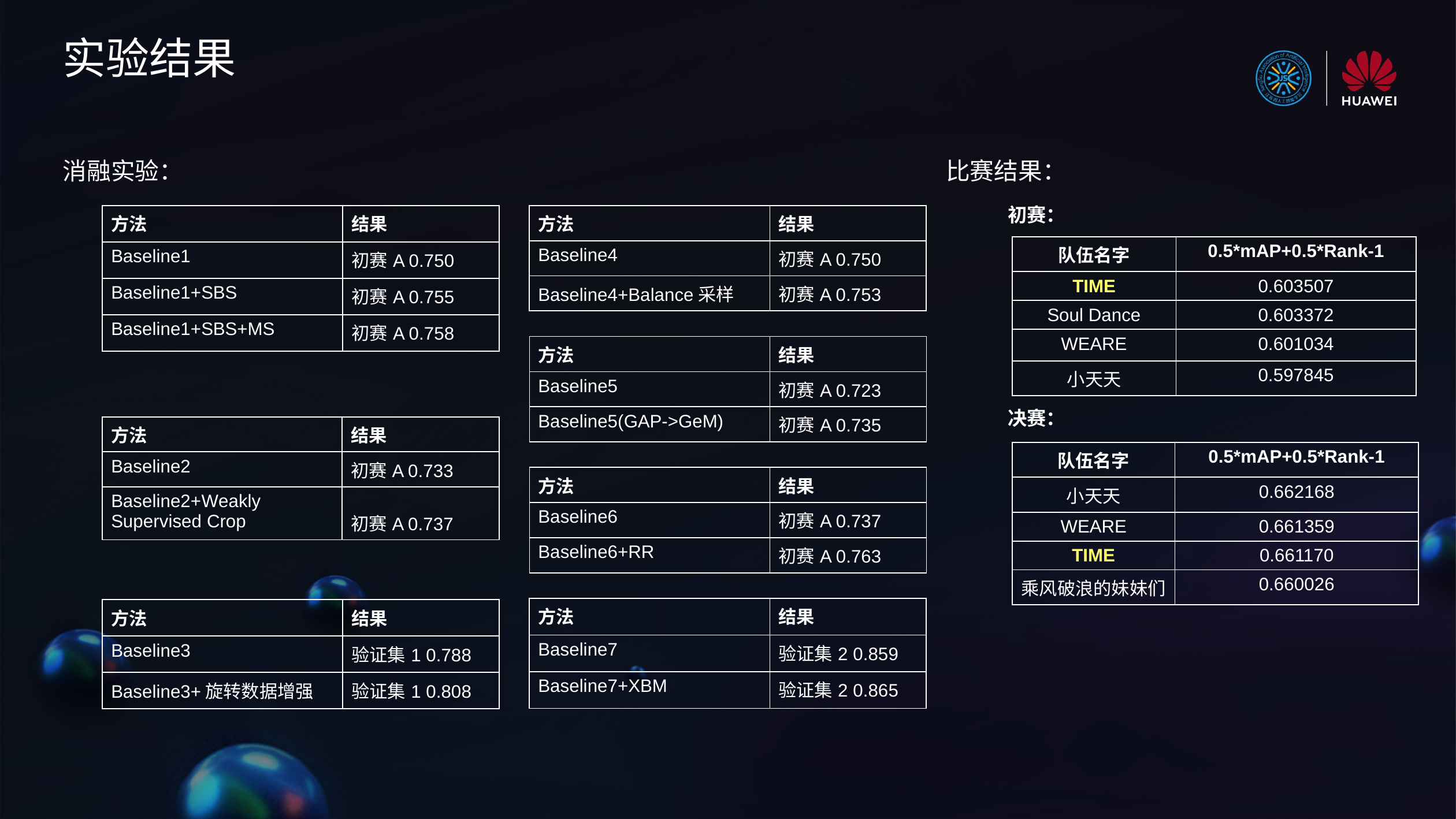

实验结果
消融实验：
比赛结果：
初赛：
| 方法 | 结果 |
| --- | --- |
| Baseline1 | 初赛A 0.750 |
| Baseline1+SBS | 初赛A 0.755 |
| Baseline1+SBS+MS | 初赛A 0.758 |
| 方法 | 结果 |
| --- | --- |
| Baseline4 | 初赛A 0.750 |
| Baseline4+Balance采样 | 初赛A 0.753 |
| 队伍名字 | 0.5\*mAP+0.5\*Rank-1 |
| --- | --- |
| TIME | 0.603507 |
| Soul Dance | 0.603372 |
| WEARE | 0.601034 |
| 小天天 | 0.597845 |
| 方法 | 结果 |
| --- | --- |
| Baseline5 | 初赛A 0.723 |
| Baseline5(GAP->GeM) | 初赛A 0.735 |
决赛：
| 方法 | 结果 |
| --- | --- |
| Baseline2 | 初赛A 0.733 |
| Baseline2+Weakly Supervised Crop | 初赛A 0.737 |
| 队伍名字 | 0.5\*mAP+0.5\*Rank-1 |
| --- | --- |
| 小天天 | 0.662168 |
| WEARE | 0.661359 |
| TIME | 0.661170 |
| 乘风破浪的妹妹们 | 0.660026 |
| 方法 | 结果 |
| --- | --- |
| Baseline6 | 初赛A 0.737 |
| Baseline6+RR | 初赛A 0.763 |
| 方法 | 结果 |
| --- | --- |
| Baseline7 | 验证集2 0.859 |
| Baseline7+XBM | 验证集2 0.865 |
| 方法 | 结果 |
| --- | --- |
| Baseline3 | 验证集1 0.788 |
| Baseline3+旋转数据增强 | 验证集1 0.808 |